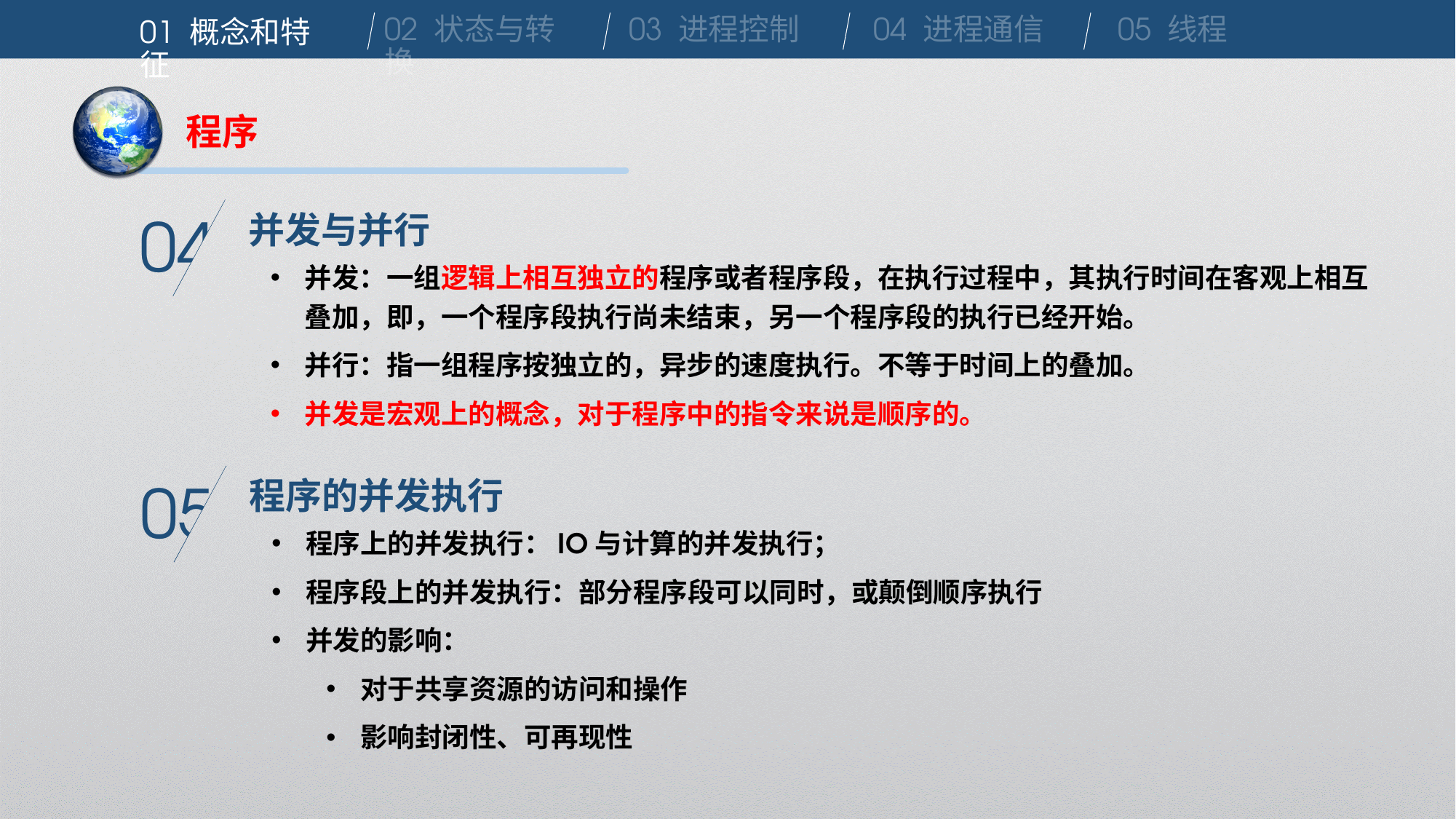

02 状态与转换
03 进程控制
04 进程通信
05 线程
01 概念和特征
程序
并发与并行

04
并发：一组逻辑上相互独立的程序或者程序段，在执行过程中，其执行时间在客观上相互叠加，即，一个程序段执行尚未结束，另一个程序段的执行已经开始。
并行：指一组程序按独立的，异步的速度执行。不等于时间上的叠加。
并发是宏观上的概念，对于程序中的指令来说是顺序的。
程序的并发执行

05
程序上的并发执行：IO与计算的并发执行；
程序段上的并发执行：部分程序段可以同时，或颠倒顺序执行
并发的影响：
对于共享资源的访问和操作
影响封闭性、可再现性